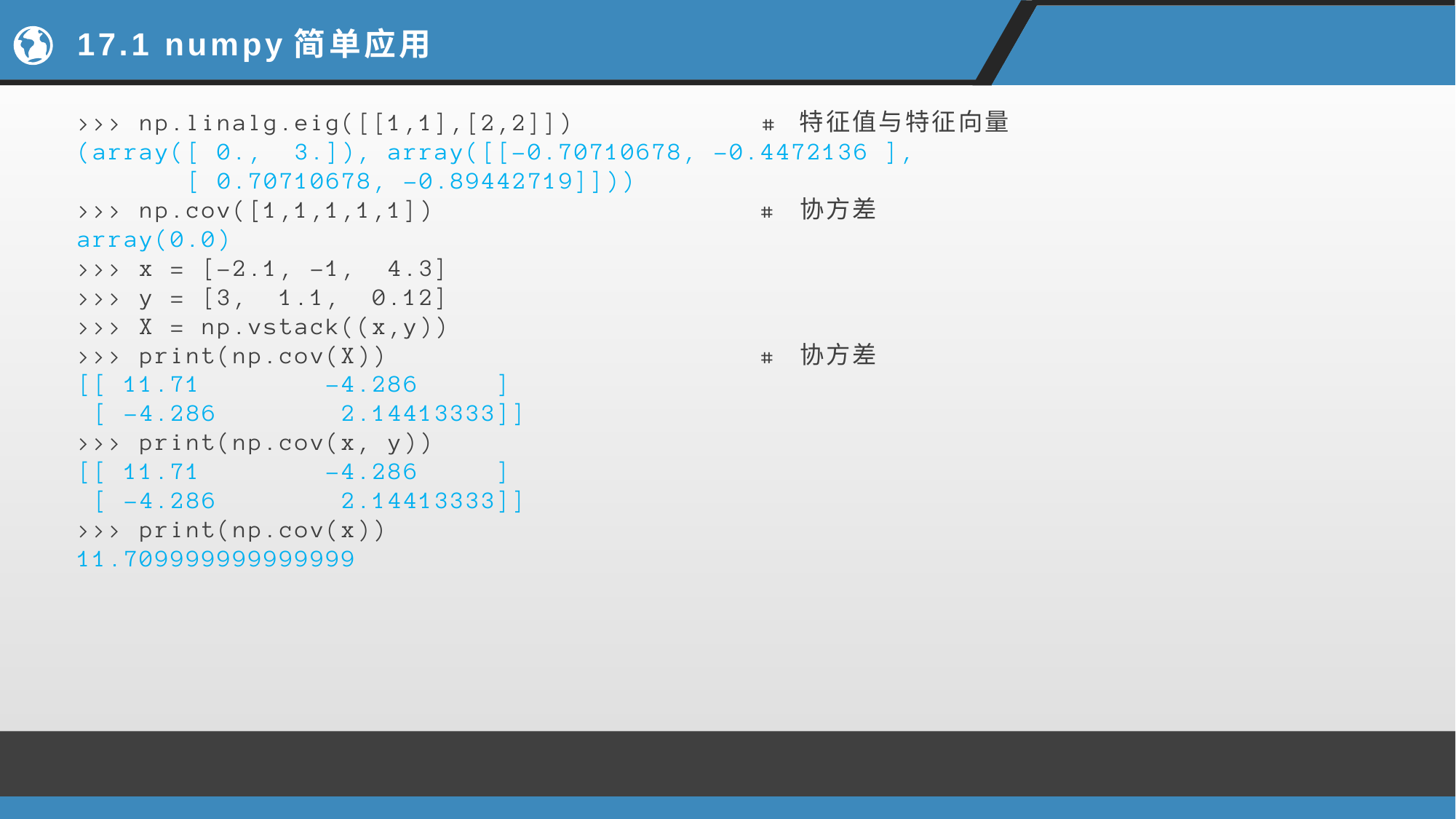

# 17.1 numpy简单应用

>>> np.linalg.eig([[1,1],[2,2]])            # 特征值与特征向量
(array([ 0.,  3.]), array([[-0.70710678, -0.4472136 ],
       [ 0.70710678, -0.89442719]]))
>>> np.cov([1,1,1,1,1])                     # 协方差
array(0.0)
>>> x = [-2.1, -1,  4.3]
>>> y = [3,  1.1,  0.12]
>>> X = np.vstack((x,y))
>>> print(np.cov(X))                        # 协方差
[[ 11.71        -4.286     ]
 [ -4.286        2.14413333]]
>>> print(np.cov(x, y))
[[ 11.71        -4.286     ]
 [ -4.286        2.14413333]]
>>> print(np.cov(x))
11.709999999999999